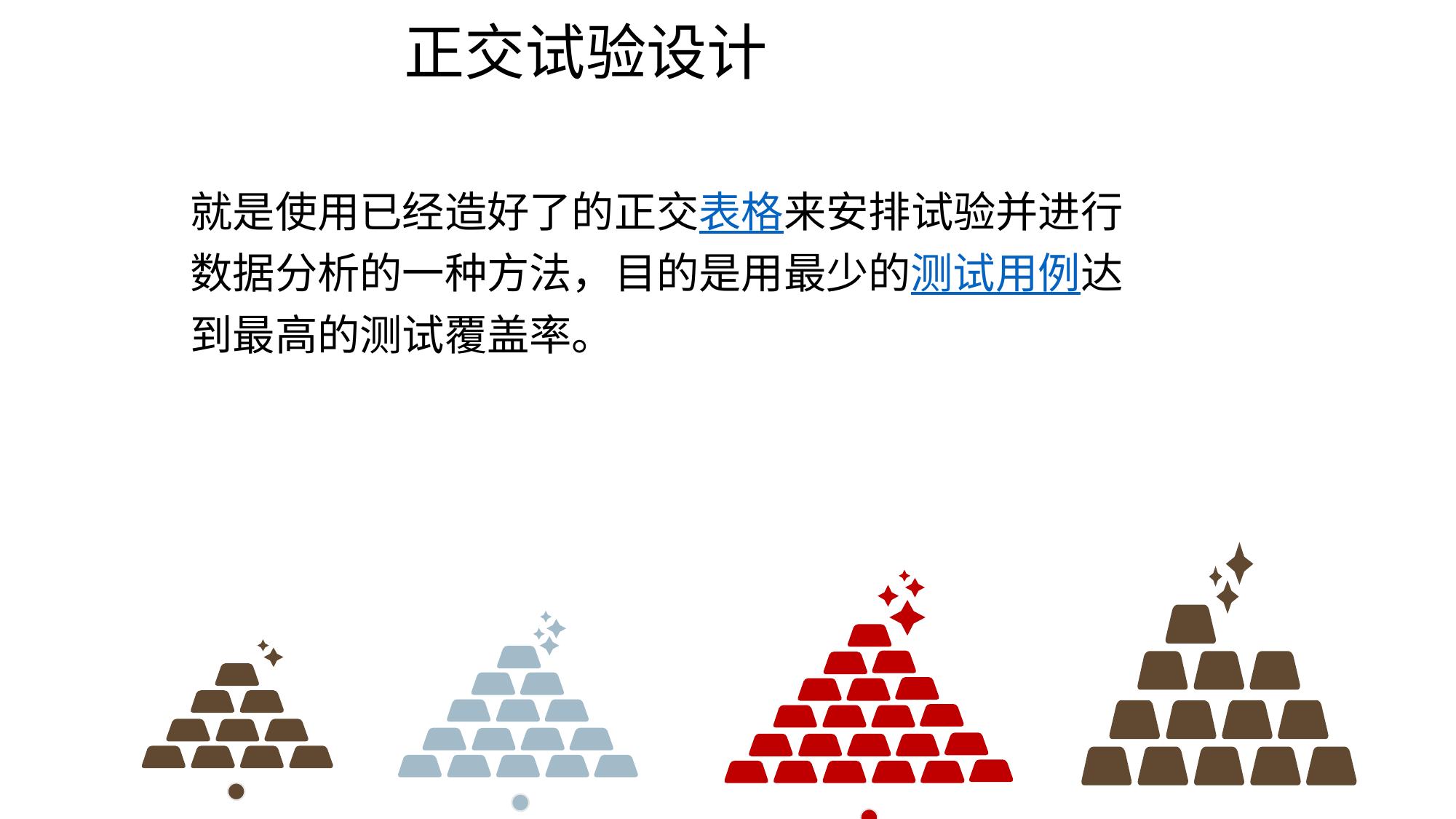

正交试验设计
就是使用已经造好了的正交表格来安排试验并进行数据分析的一种方法，目的是用最少的测试用例达到最高的测试覆盖率。